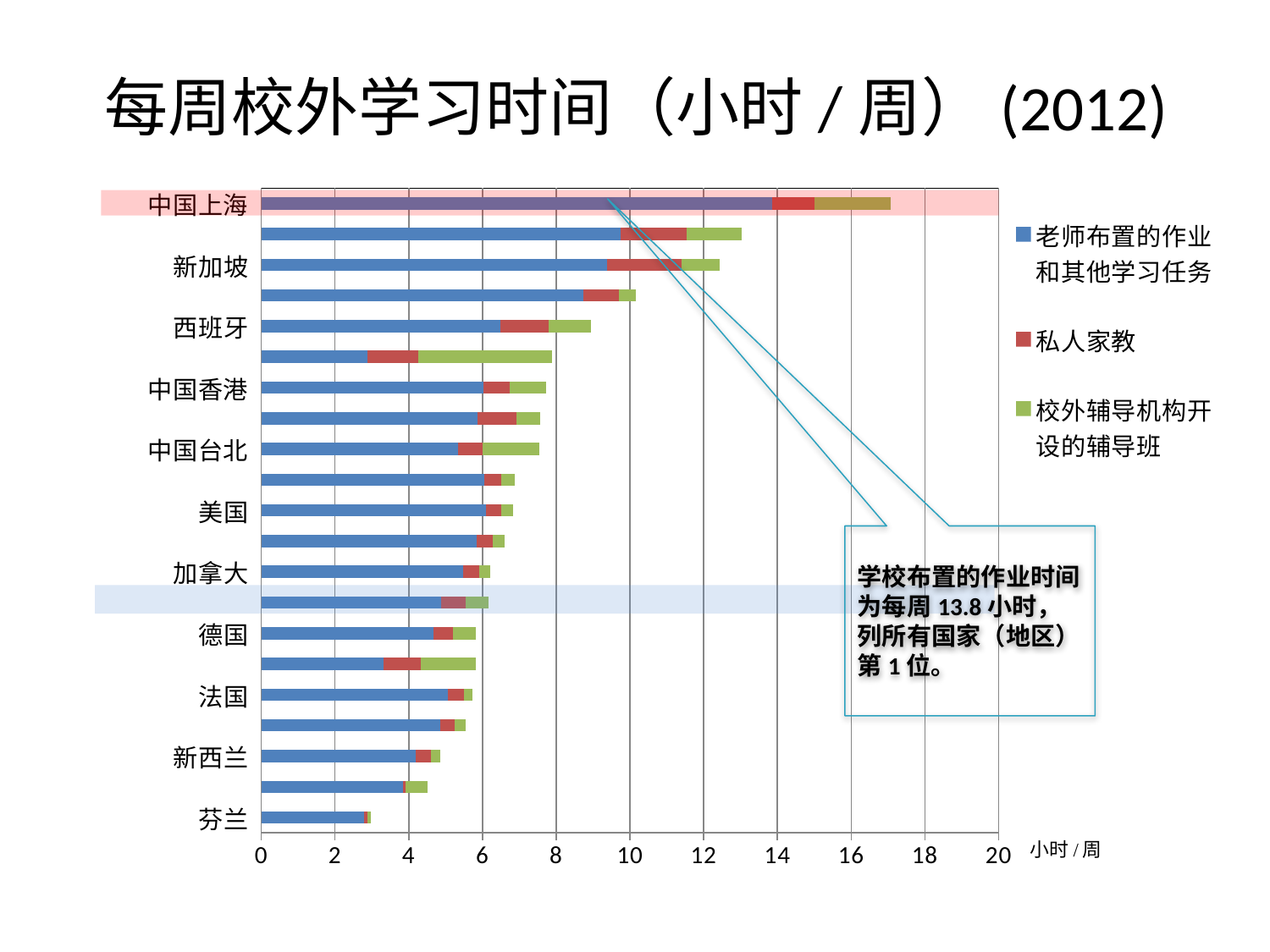

# 每周校外学习时间（小时/周）(2012)

### Chart

| Category | 老师布置的作业和其他学习任务 | 私人家教 | 校外辅导机构开设的辅导班 |
|---|---|---|---|
| 芬兰 | 2.781265752543735 | 0.09873672194654483 | 0.09128279435609518 |
| 日本 | 3.8379087385680477 | 0.07044633122623092 | 0.6033878310553052 |
| 新西兰 | 4.198942636878952 | 0.4028889869399856 | 0.24209186104029295 |
| 英国 | 4.8609892536658785 | 0.3757417541724996 | 0.2993742756827412 |
| 法国 | 5.05739503652467 | 0.43232907692295863 | 0.24517191014273654 |
| 巴西 | 3.320125077417129 | 1.0005200615580483 | 1.4903342897226657 |
| 德国 | 4.670776779164641 | 0.5353273594748152 | 0.6129234395447155 |
| OECD平均 | 4.881884235850376 | 0.6507158595108096 | 0.6215411444042357 |
| 加拿大 | 5.482086089147173 | 0.4335318071914203 | 0.3008771593433776 |
| 荷兰 | 5.84276932608125 | 0.4416158680701488 | 0.31851565557885586 |
| 美国 | 6.087840904320133 | 0.42969500708016684 | 0.31617359469024714 |
| 澳大利亚 | 6.041712945372487 | 0.464305183618013 | 0.3583081695728207 |
| 中国台北 | 5.34536427839618 | 0.6504651543170554 | 1.5359264372654338 |
| 中国澳门 | 5.871507748602832 | 1.045546483260021 | 0.6480124921538712 |
| 中国香港 | 6.018093559891129 | 0.7108731151995349 | 1.0001239536657442 |
| 韩国 | 2.872648814883697 | 1.3895933522798314 | 3.615762512534537 |
| 西班牙 | 6.4958452366766855 | 1.2936588157854472 | 1.141254311678081 |
| 意大利  | 8.734616518719426 | 0.9611821830330093 | 0.47010179102859995 |
| 新加坡 | 9.387119905309516 | 2.015955181449712 | 1.0342848206358441 |
| 俄罗斯 | 9.749924928474503 | 1.7824622035114532 | 1.4932477104732529 |
| 中国上海 | 13.847259813113464 | 1.1505770317612574 | 2.084139289075508 |
学校布置的作业时间为每周13.8小时，列所有国家（地区）第1位。